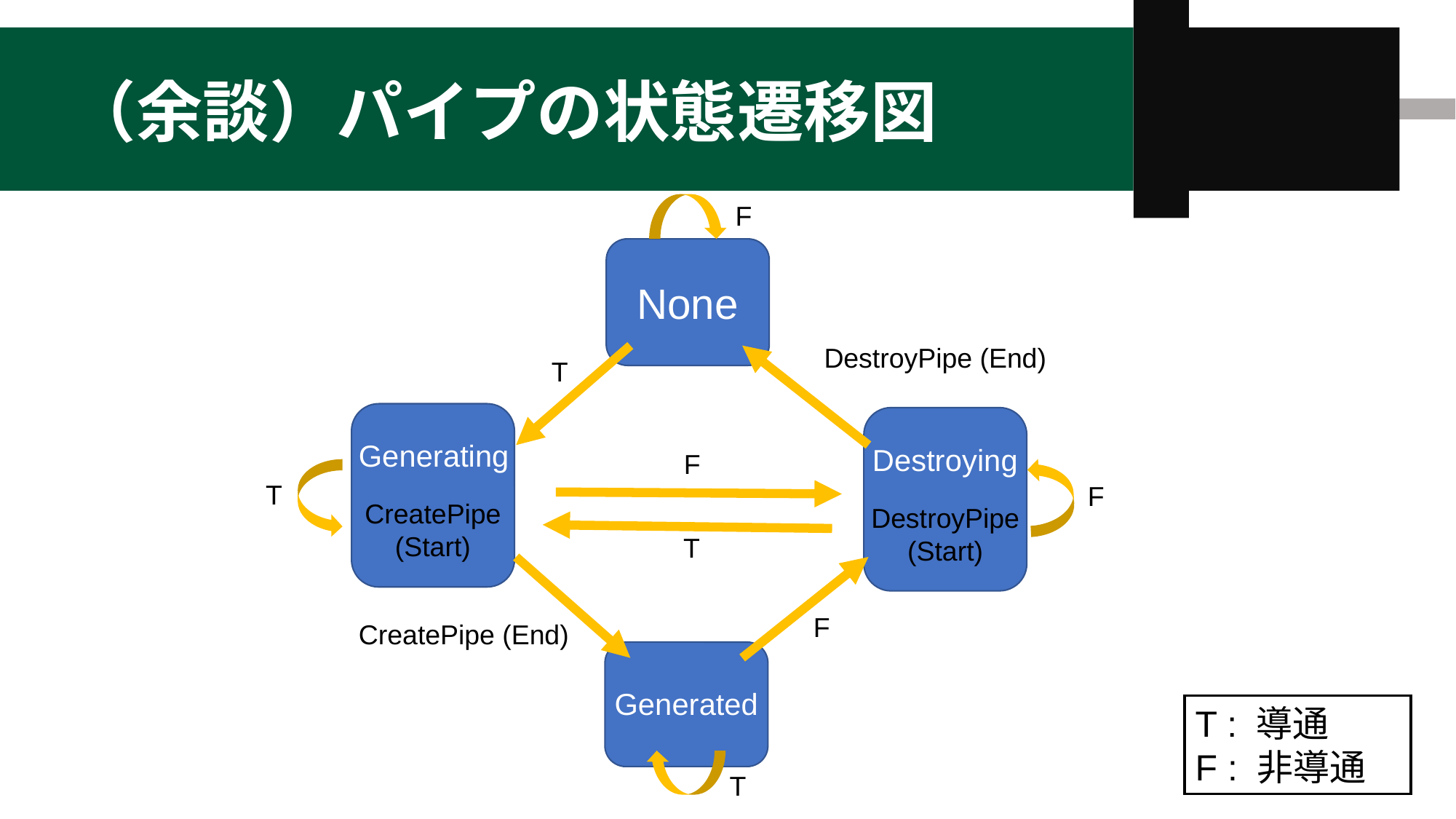

# （余談）パイプの状態遷移図
F

None
DestroyPipe (End)
T

Generating
CreatePipe
(Start)

Destroying
DestroyPipe
(Start)
F
F

T

T
F
CreatePipe (End)

Generated
T : 導通
F : 非導通

T